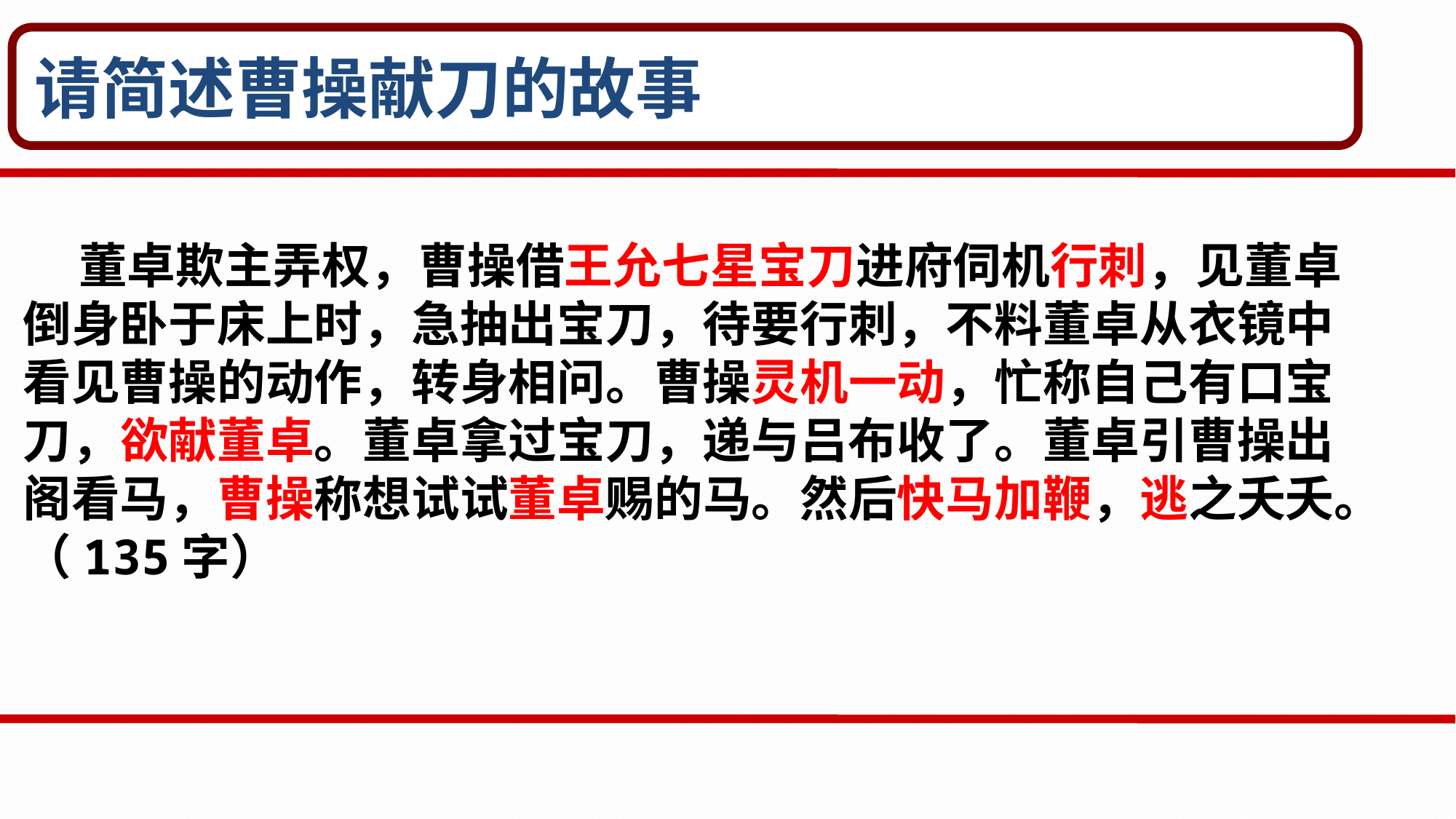

请简述曹操献刀的故事

    董卓欺主弄权，曹操借王允七星宝刀进府伺机行刺，见董卓倒身卧于床上时，急抽出宝刀，待要行刺，不料董卓从衣镜中看见曹操的动作，转身相问。曹操灵机一动，忙称自己有口宝刀，欲献董卓。董卓拿过宝刀，递与吕布收了。董卓引曹操出阁看马，曹操称想试试董卓赐的马。然后快马加鞭，逃之夭夭。（135字）